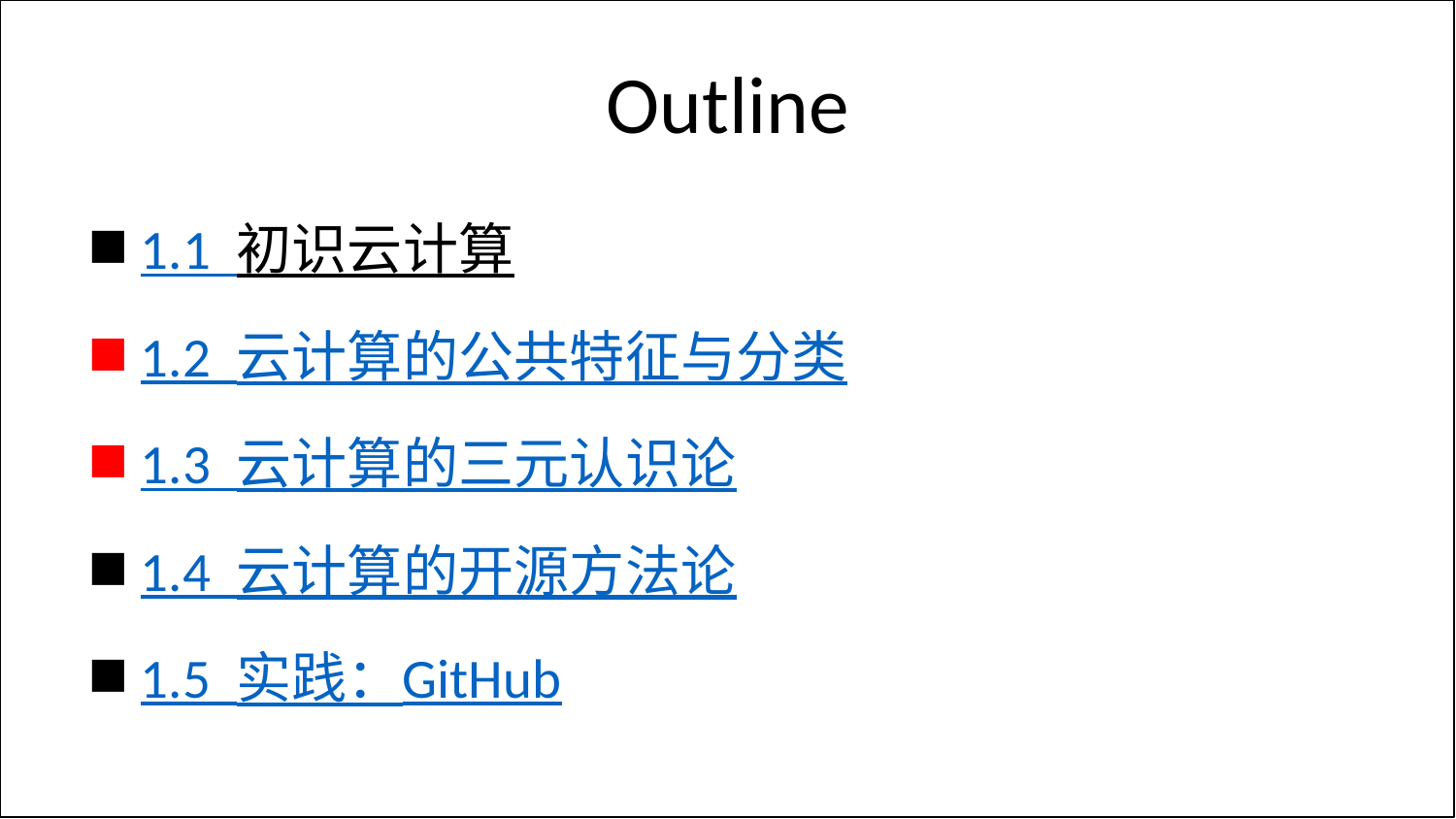

# Outline
1.1  初识云计算
1.2  云计算的公共特征与分类
1.3  云计算的三元认识论
1.4  云计算的开源方法论
1.5  实践：GitHub